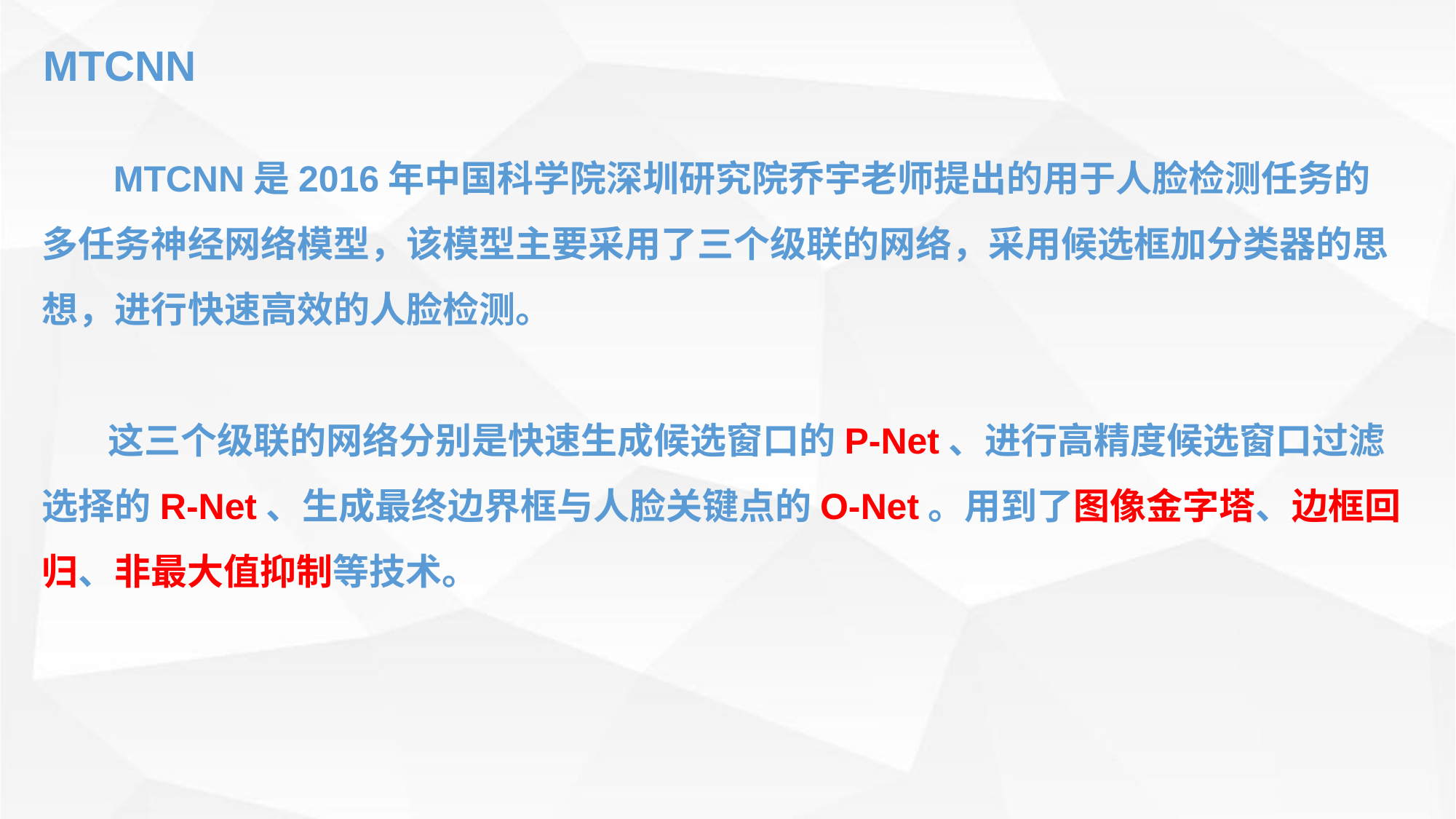

MTCNN
       MTCNN是2016年中国科学院深圳研究院乔宇老师提出的用于人脸检测任务的多任务神经网络模型，该模型主要采用了三个级联的网络，采用候选框加分类器的思想，进行快速高效的人脸检测。

       这三个级联的网络分别是快速生成候选窗口的P-Net、进行高精度候选窗口过滤选择的R-Net、生成最终边界框与人脸关键点的O-Net。用到了图像金字塔、边框回归、非最大值抑制等技术。